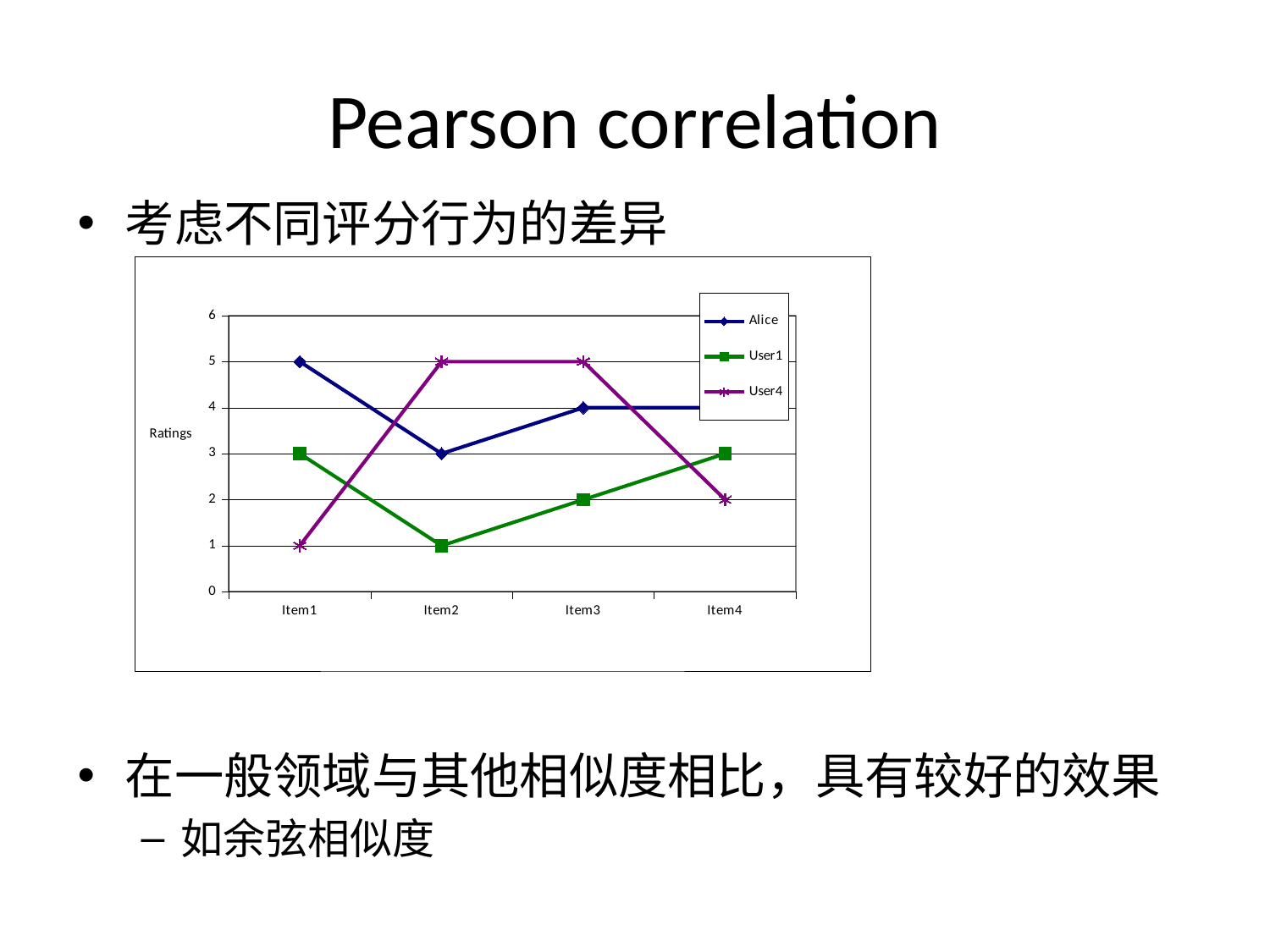

# Pearson correlation
考虑不同评分行为的差异

在一般领域与其他相似度相比，具有较好的效果
如余弦相似度

### Chart

| Category | Alice | User1 | User4 |
|---|---|---|---|
| Item1 | 5.0 | 3.0 | 1.0 |
| Item2 | 3.0 | 1.0 | 5.0 |
| Item3 | 4.0 | 2.0 | 5.0 |
| Item4 | 4.0 | 3.0 | 2.0 |